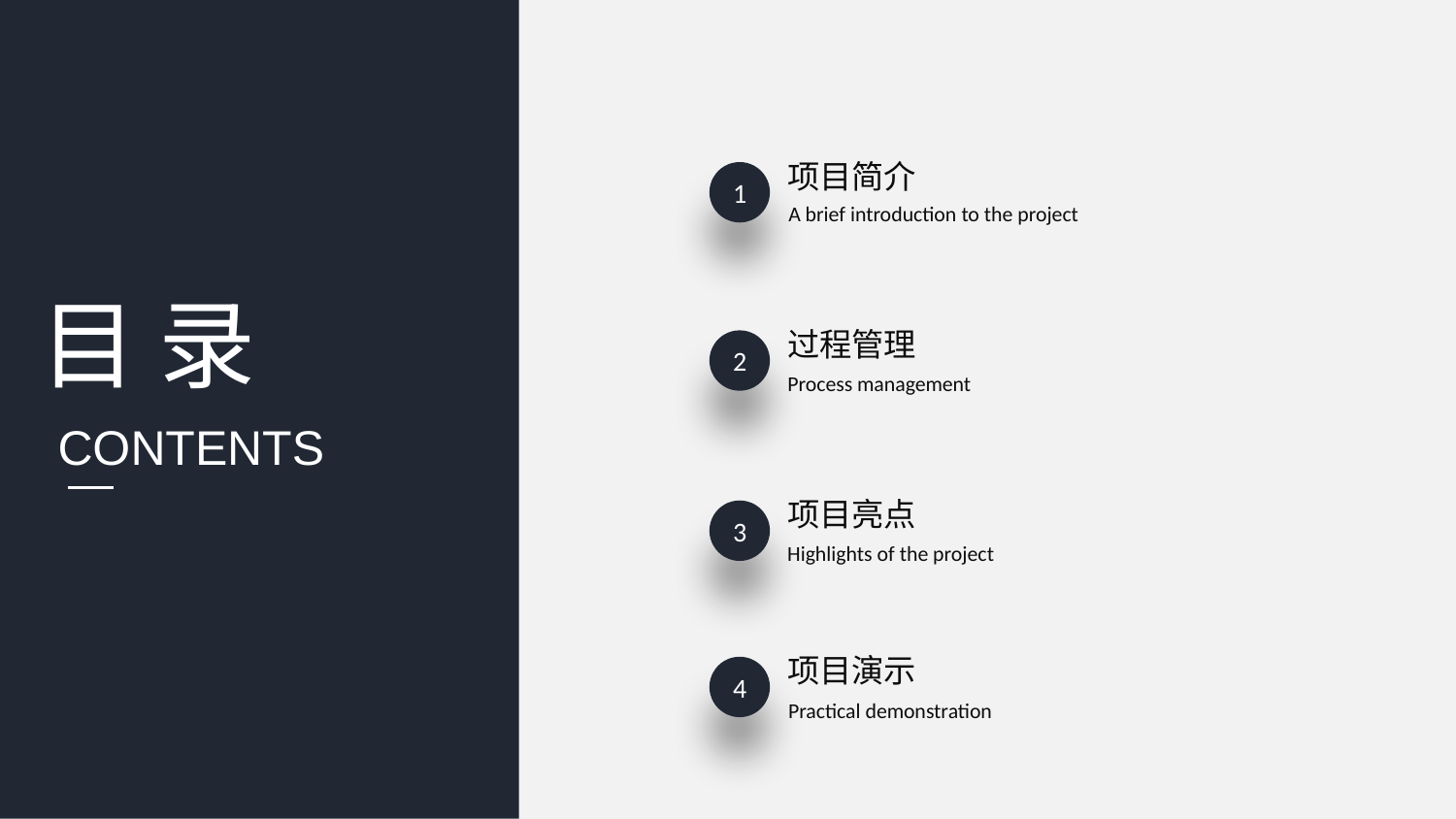

项目简介
A brief introduction to the project
1
目 录
过程管理
Process management
2
CONTENTS
项目亮点
Highlights of the project
3
项目演示
Practical demonstration
4